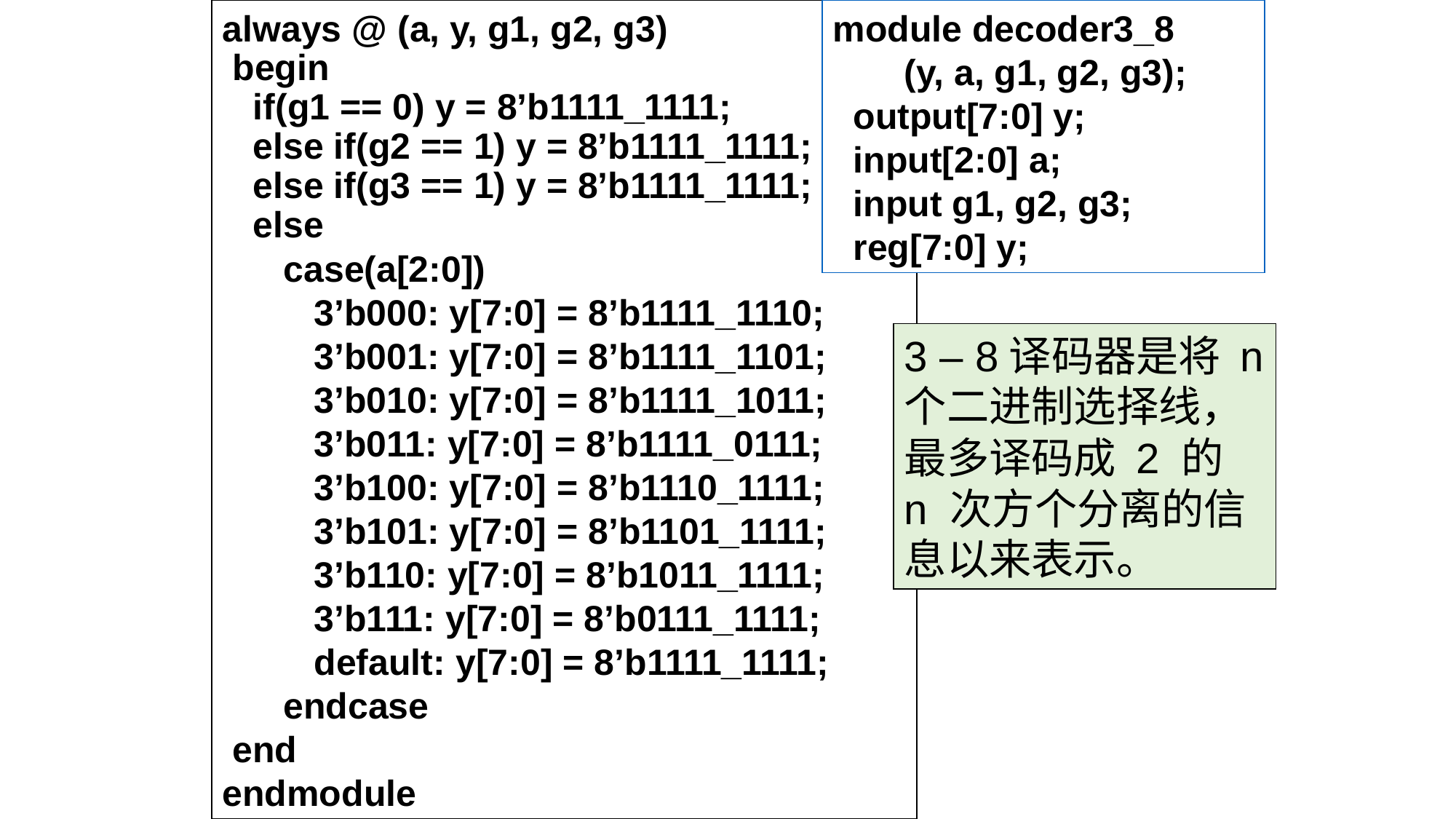

module decoder3_8
       (y, a, g1, g2, g3);
  output[7:0] y;
  input[2:0] a;
  input g1, g2, g3;
  reg[7:0] y;
always @ (a, y, g1, g2, g3)
 begin
   if(g1 == 0) y = 8’b1111_1111;
    else if(g2 == 1) y = 8’b1111_1111;
    else if(g3 == 1) y = 8’b1111_1111;
   else
      case(a[2:0])
         3’b000: y[7:0] = 8’b1111_1110;
         3’b001: y[7:0] = 8’b1111_1101;
         3’b010: y[7:0] = 8’b1111_1011;
         3’b011: y[7:0] = 8’b1111_0111;
         3’b100: y[7:0] = 8’b1110_1111;
         3’b101: y[7:0] = 8’b1101_1111;
         3’b110: y[7:0] = 8’b1011_1111;
         3’b111: y[7:0] = 8’b0111_1111;
         default: y[7:0] = 8’b1111_1111;
      endcase
 end
endmodule
3 – 8译码器是将 n 个二进制选择线，最多译码成 2 的 n 次方个分离的信息以来表示。